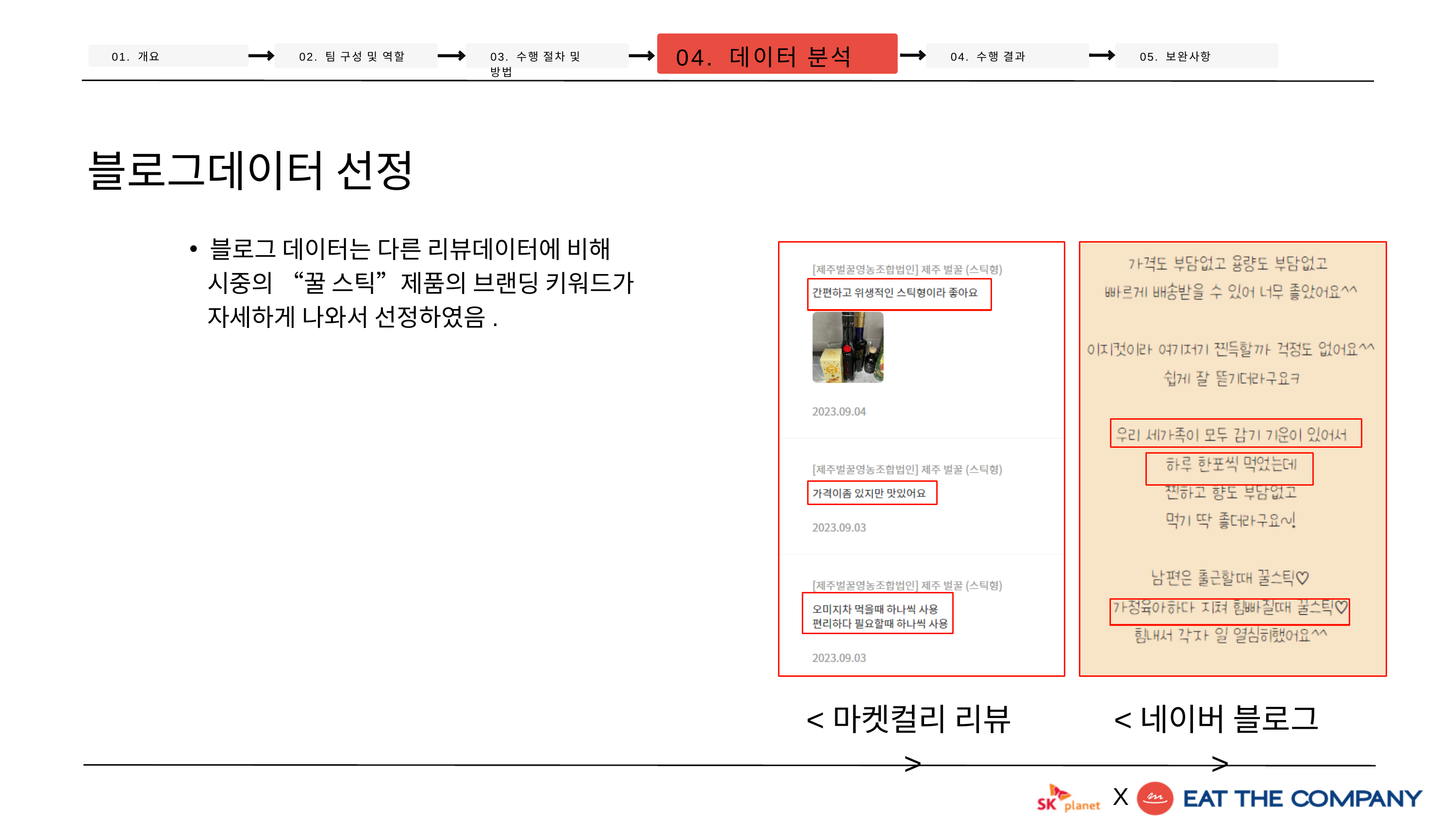

04. 데이터 분석

01. 개요

02. 팀 구성 및 역할

03. 수행 절차 및 방법

04. 수행 결과

05. 보완사항

블로그데이터 선정
블로그 데이터는 다른 리뷰데이터에 비해
      시중의 “꿀 스틱”제품의 브랜딩 키워드가
      자세하게 나와서 선정하였음.

<마켓컬리 리뷰>
<네이버 블로그>

X